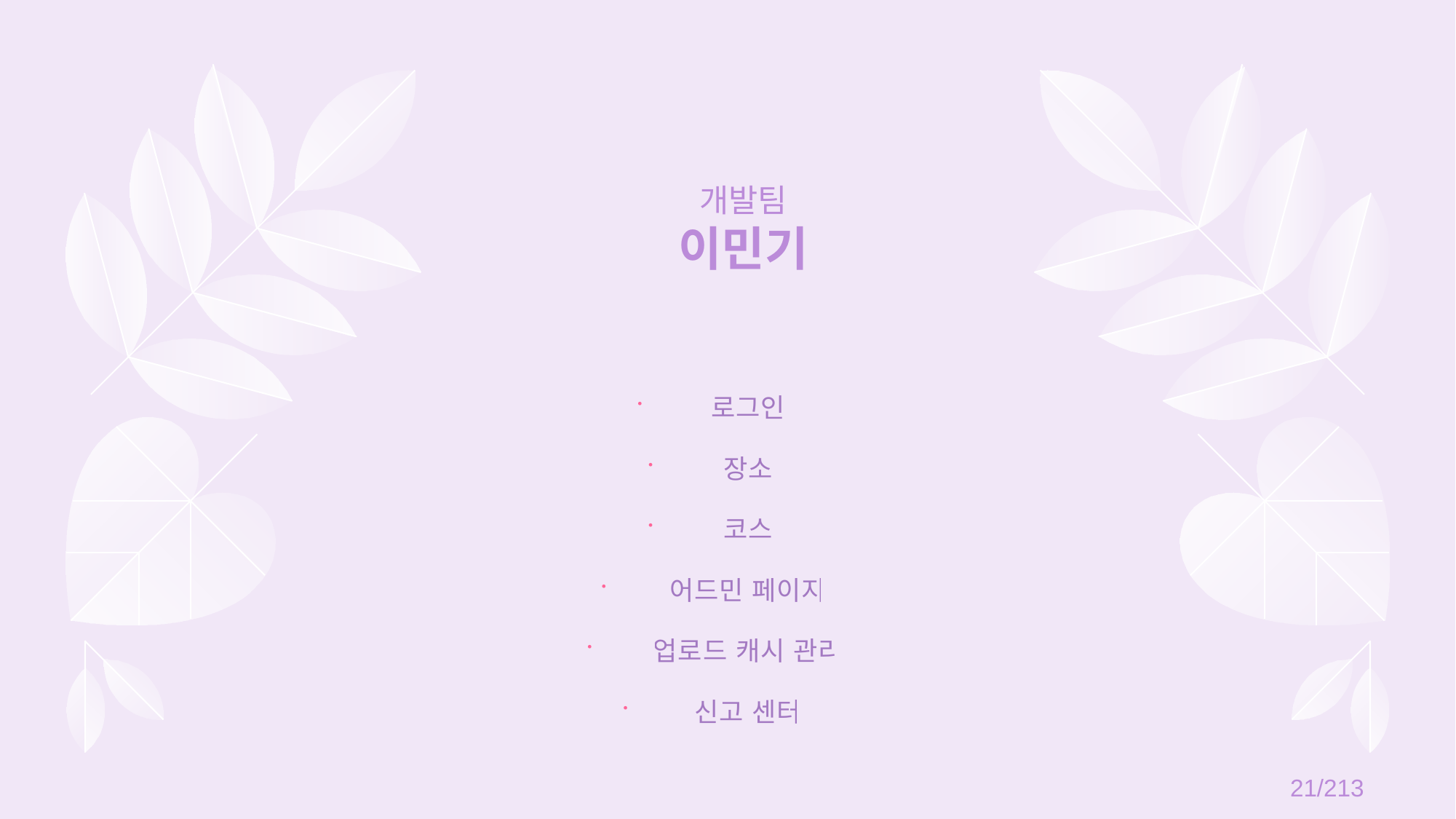

개발팀
이민기

로그인
장소
코스
어드민 페이지
업로드 캐시 관리
신고 센터